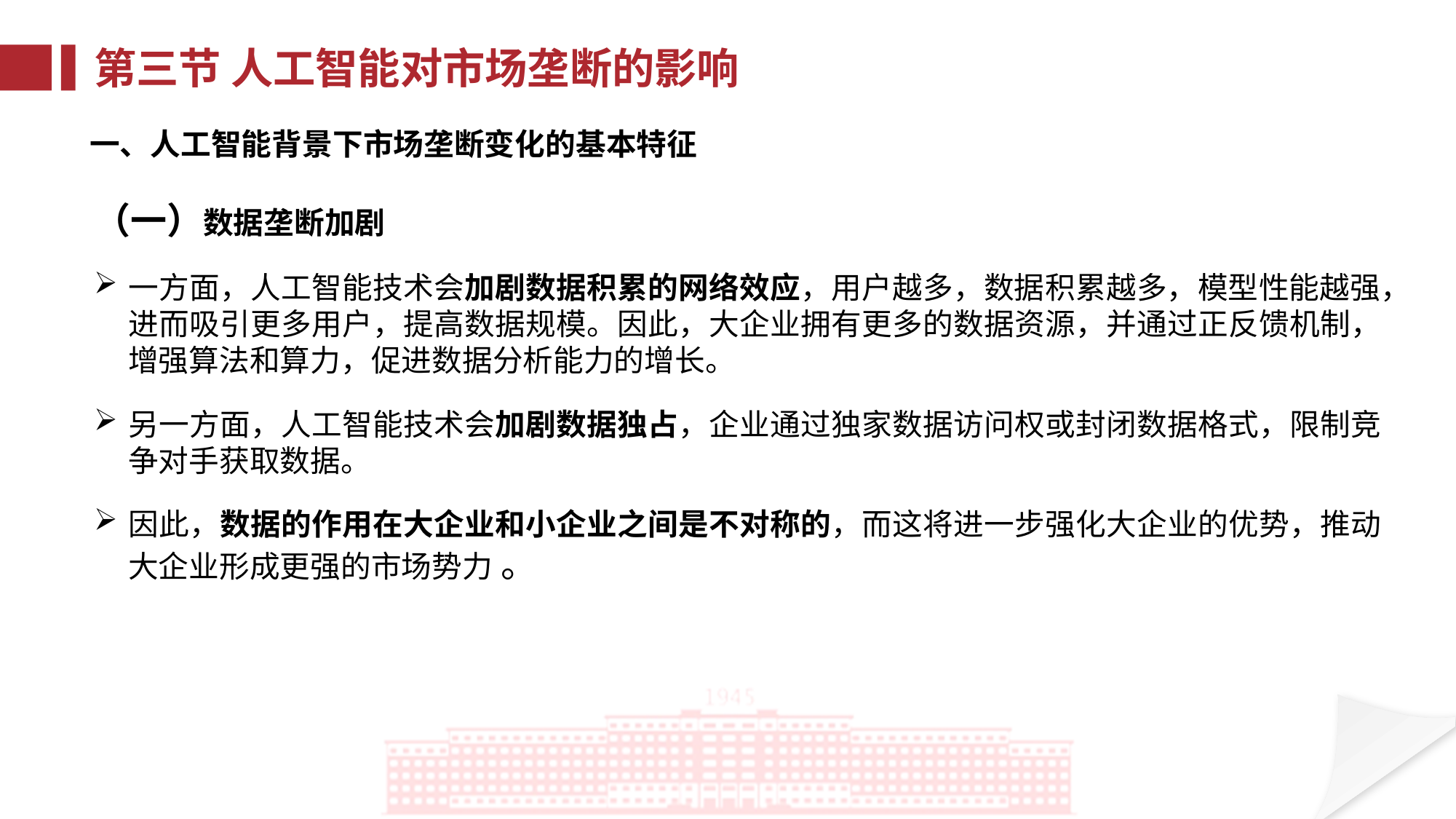

第三节 人工智能对市场垄断的影响

一、人工智能背景下市场垄断变化的基本特征
（一）数据垄断加剧
一方面，人工智能技术会加剧数据积累的网络效应，用户越多，数据积累越多，模型性能越强，进而吸引更多用户，提高数据规模。因此，大企业拥有更多的数据资源，并通过正反馈机制，增强算法和算力，促进数据分析能力的增长。
另一方面，人工智能技术会加剧数据独占，企业通过独家数据访问权或封闭数据格式，限制竞争对手获取数据。
因此，数据的作用在大企业和小企业之间是不对称的，而这将进一步强化大企业的优势，推动大企业形成更强的市场势力 。